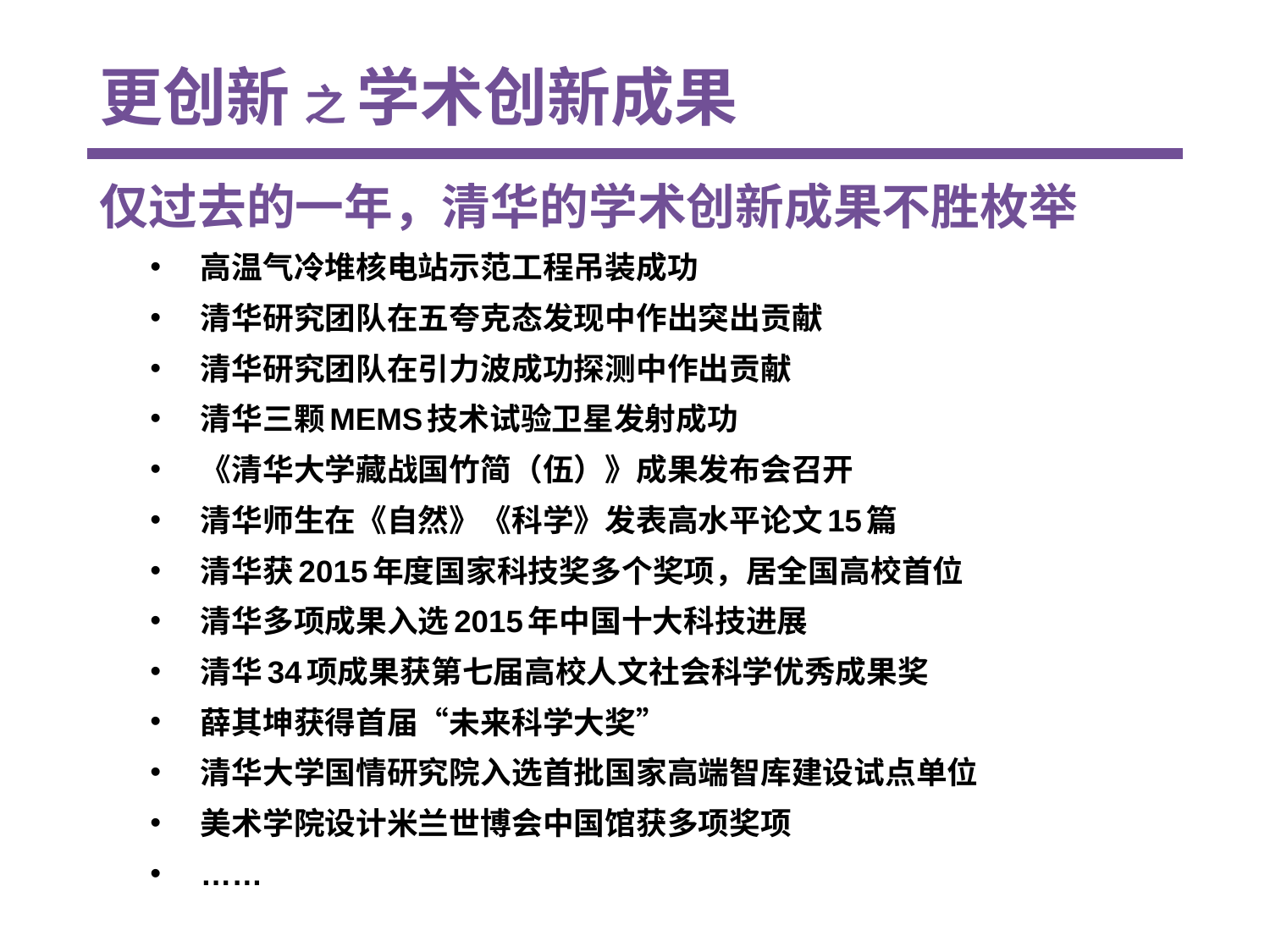

更创新 之 学术创新成果
仅过去的一年，清华的学术创新成果不胜枚举
高温气冷堆核电站示范工程吊装成功
清华研究团队在五夸克态发现中作出突出贡献
清华研究团队在引力波成功探测中作出贡献
清华三颗MEMS技术试验卫星发射成功
《清华大学藏战国竹简（伍）》成果发布会召开
清华师生在《自然》《科学》发表高水平论文15篇
清华获2015年度国家科技奖多个奖项，居全国高校首位
清华多项成果入选2015年中国十大科技进展
清华34项成果获第七届高校人文社会科学优秀成果奖
薛其坤获得首届“未来科学大奖”
清华大学国情研究院入选首批国家高端智库建设试点单位
美术学院设计米兰世博会中国馆获多项奖项
……